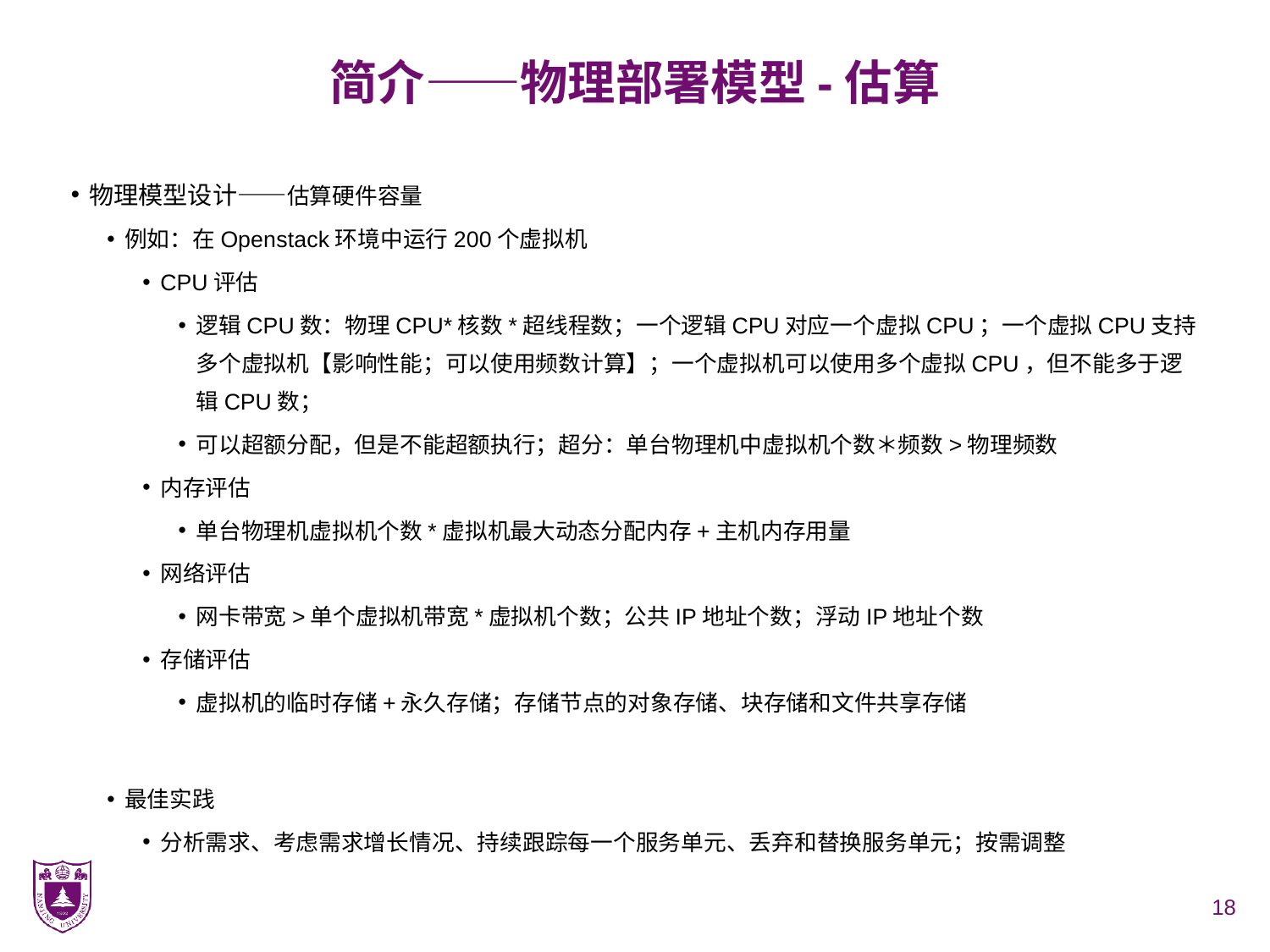

# 简介——物理部署模型-估算
物理模型设计——估算硬件容量
例如：在Openstack环境中运行200个虚拟机
CPU评估
逻辑CPU数：物理CPU*核数*超线程数；一个逻辑CPU对应一个虚拟CPU；一个虚拟CPU支持多个虚拟机【影响性能；可以使用频数计算】；一个虚拟机可以使用多个虚拟CPU，但不能多于逻辑CPU数；
可以超额分配，但是不能超额执行；超分：单台物理机中虚拟机个数＊频数>物理频数
内存评估
单台物理机虚拟机个数*虚拟机最大动态分配内存+主机内存用量
网络评估
网卡带宽>单个虚拟机带宽*虚拟机个数；公共IP地址个数；浮动IP地址个数
存储评估
虚拟机的临时存储+永久存储；存储节点的对象存储、块存储和文件共享存储

最佳实践
分析需求、考虑需求增长情况、持续跟踪每一个服务单元、丢弃和替换服务单元；按需调整
18